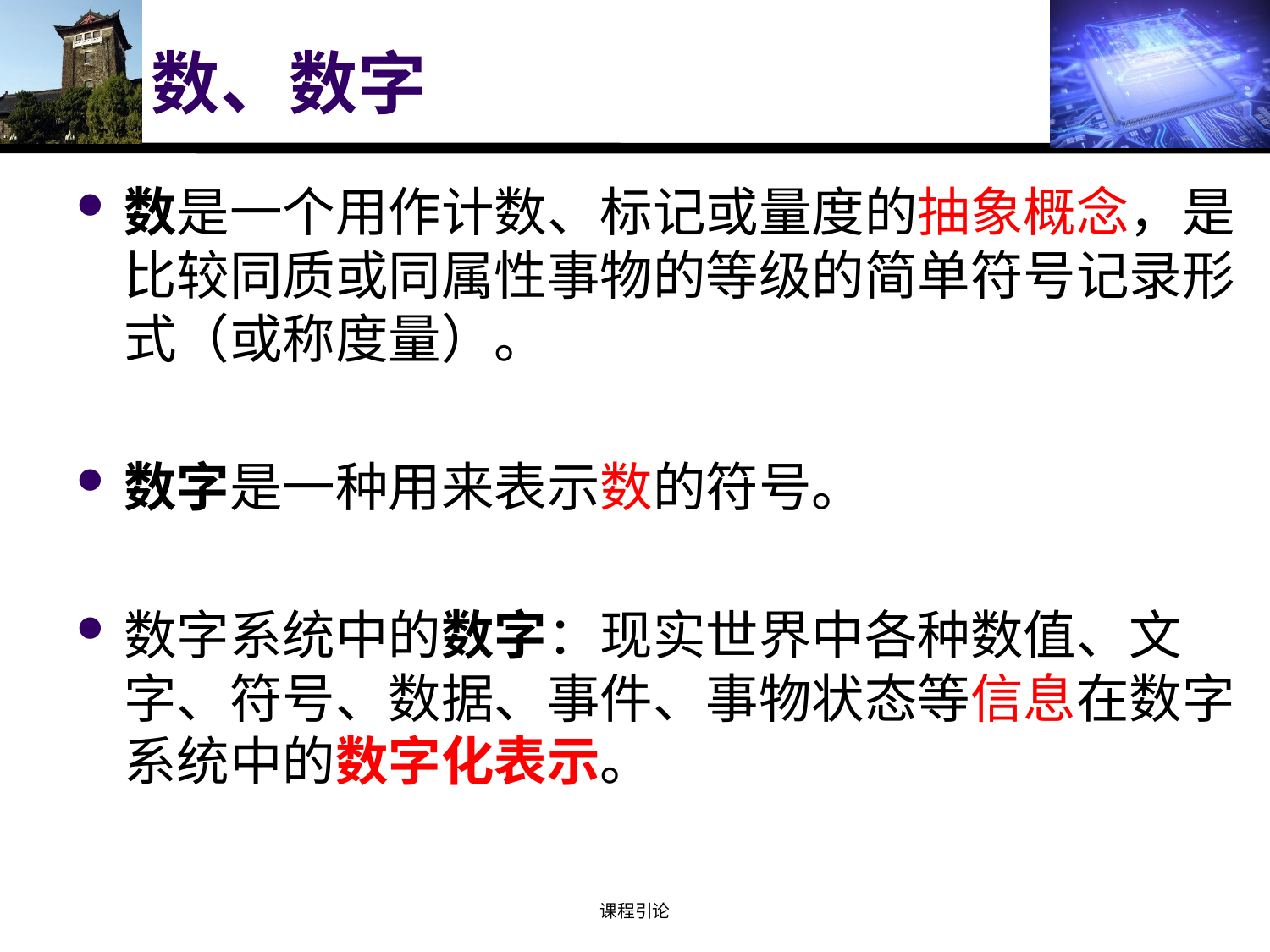

# 数、数字
数是一个用作计数、标记或量度的抽象概念，是比较同质或同属性事物的等级的简单符号记录形式（或称度量）。

数字是一种用来表示数的符号。

数字系统中的数字：现实世界中各种数值、文字、符号、数据、事件、事物状态等信息在数字系统中的数字化表示。

课程引论
24